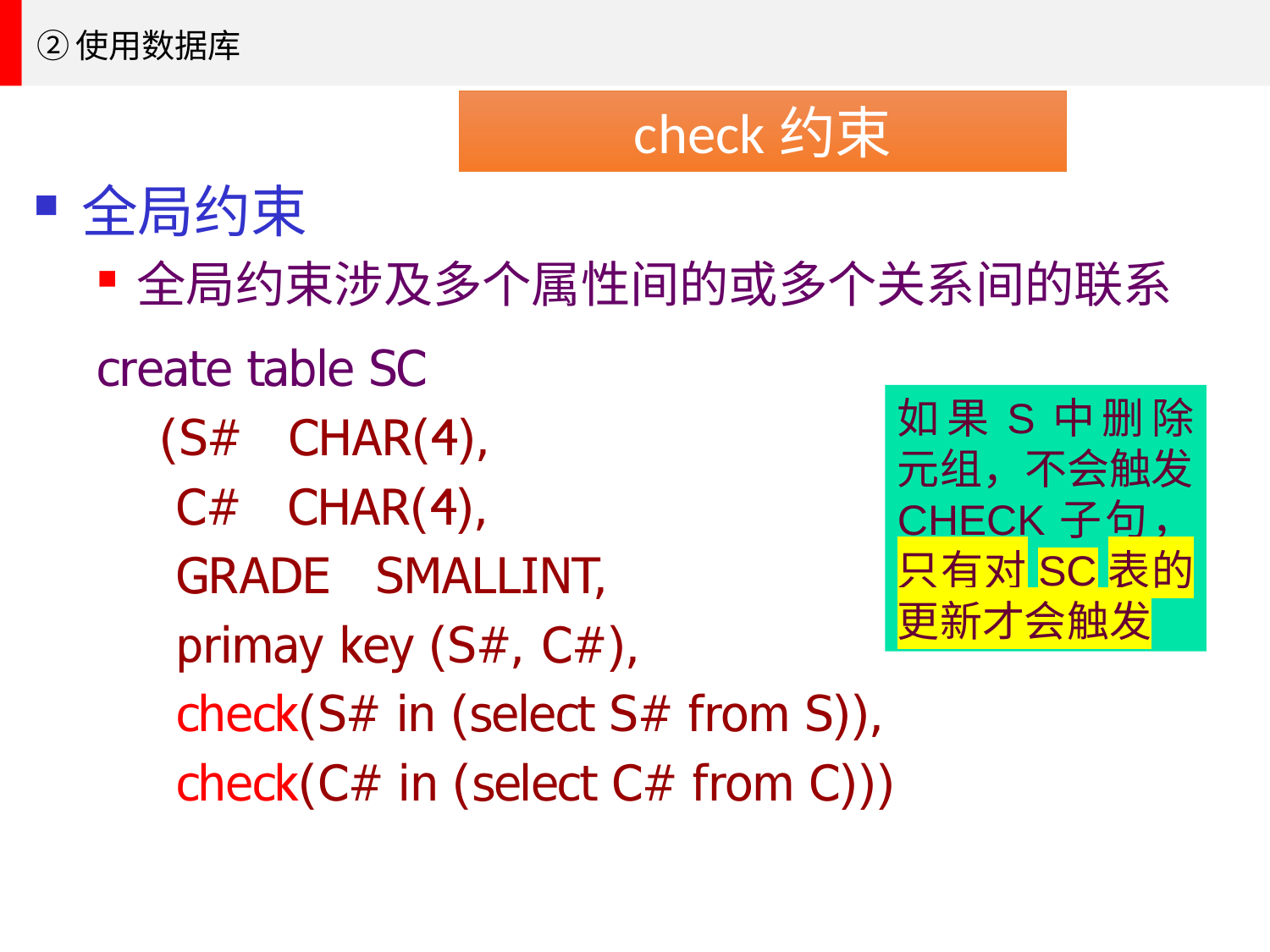

②使用数据库
check约束
全局约束
全局约束涉及多个属性间的或多个关系间的联系
create table SC
(S#   CHAR(4),
 C#   CHAR(4),
 GRADE   SMALLINT,
 primay key (S#, C#),
 check(S# in (select S# from S)),
 check(C# in (select C# from C)))

如果S中删除元组，不会触发CHECK子句，只有对SC表的更新才会触发